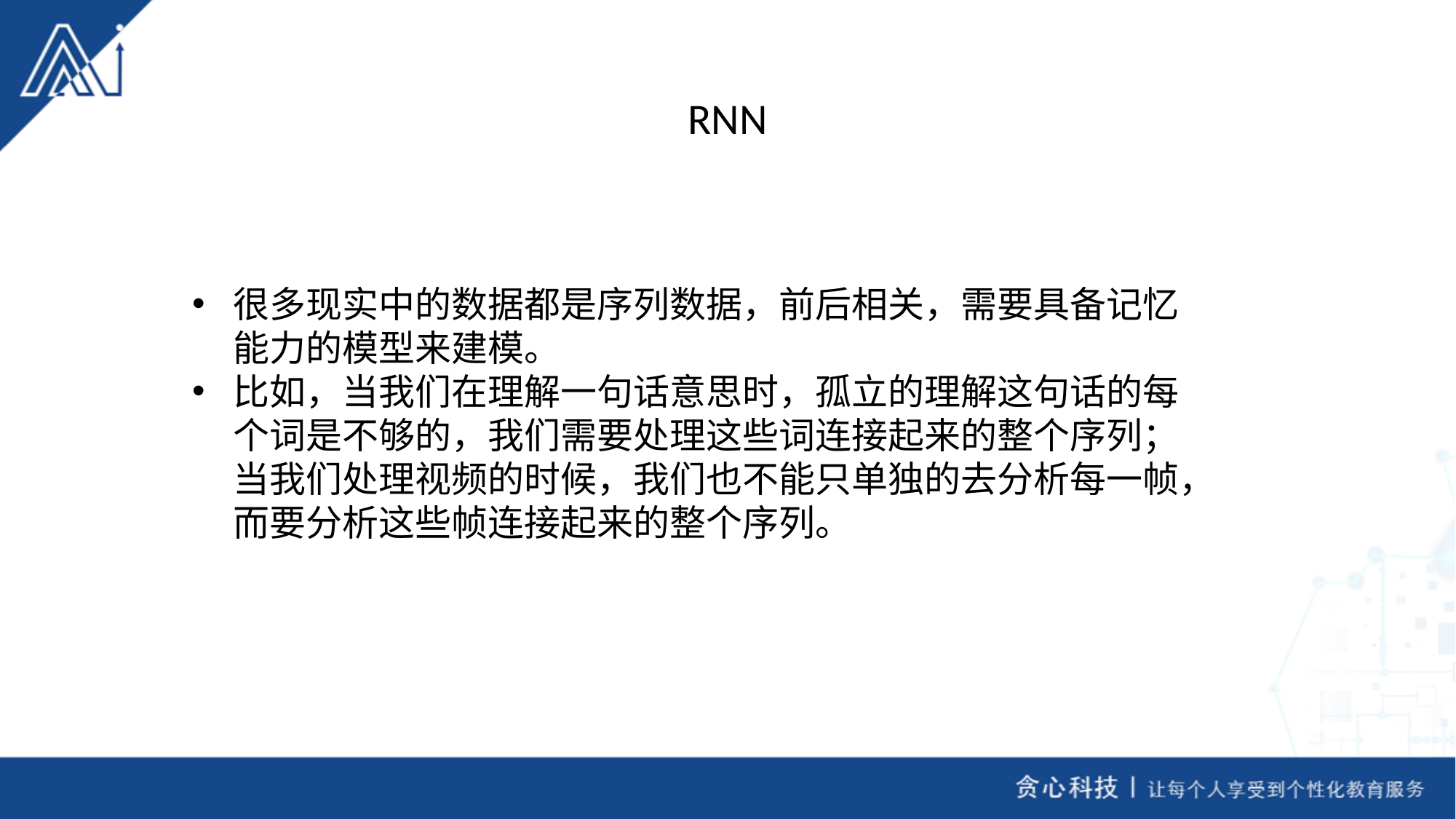

# RNN
很多现实中的数据都是序列数据，前后相关，需要具备记忆能力的模型来建模。
比如，当我们在理解一句话意思时，孤立的理解这句话的每个词是不够的，我们需要处理这些词连接起来的整个序列； 当我们处理视频的时候，我们也不能只单独的去分析每一帧，而要分析这些帧连接起来的整个序列。